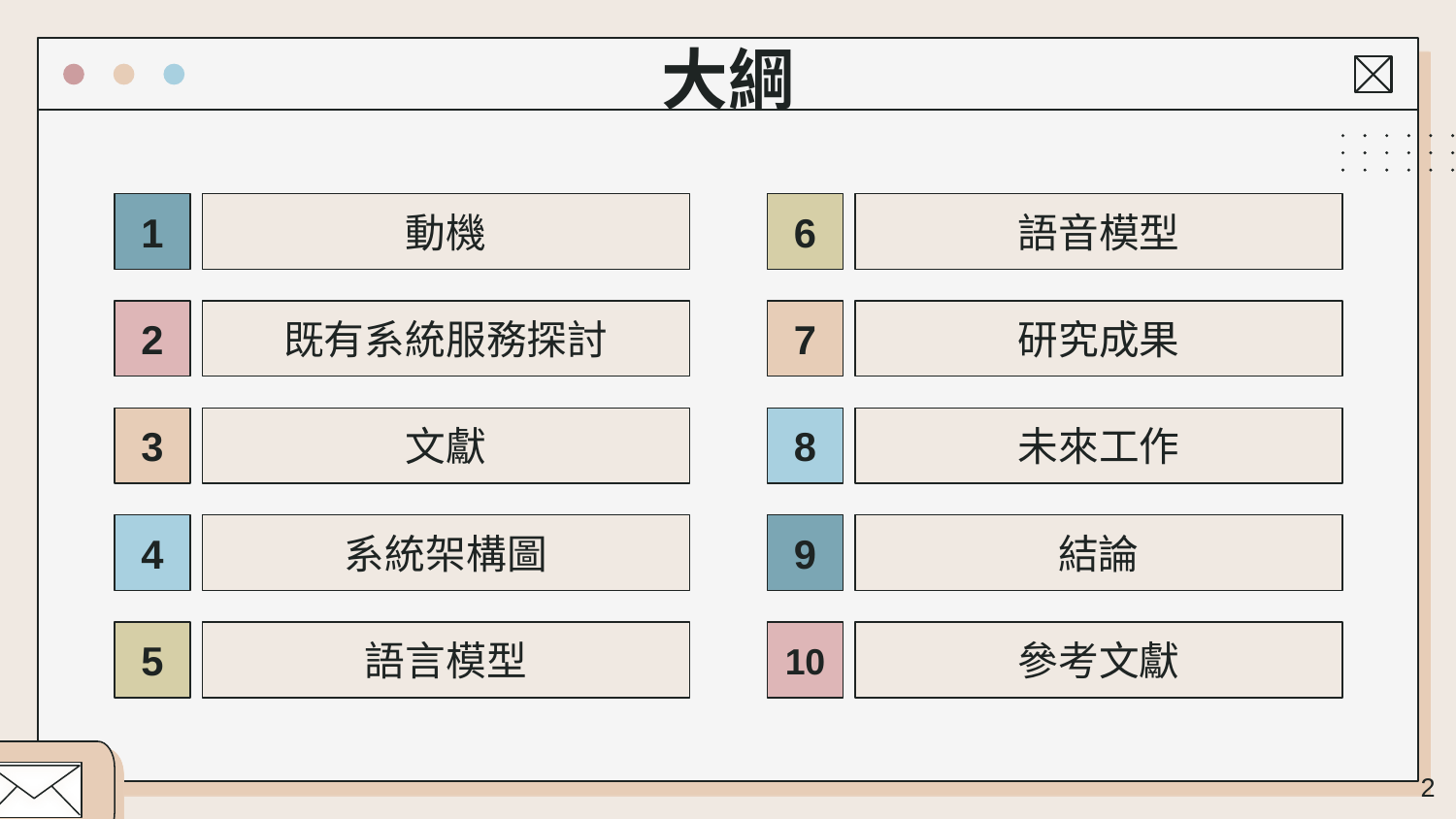

# 大綱
1
動機
6
語音模型
既有系統服務探討
研究成果
2
7
文獻
未來工作
3
8
系統架構圖
結論
4
9
語言模型
參考文獻
5
10
2